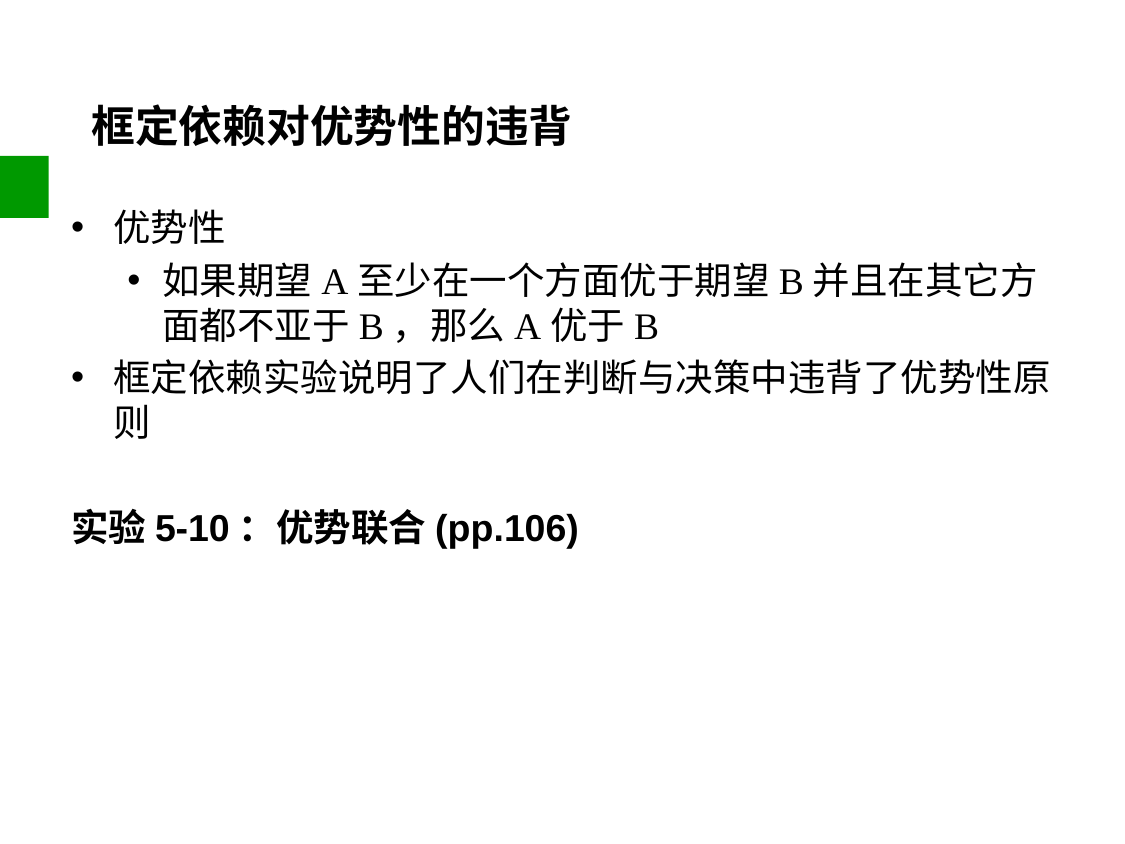

# 框定依赖对优势性的违背

优势性
如果期望A至少在一个方面优于期望B并且在其它方面都不亚于B，那么A优于B
框定依赖实验说明了人们在判断与决策中违背了优势性原则

实验5-10：优势联合(pp.106)

63